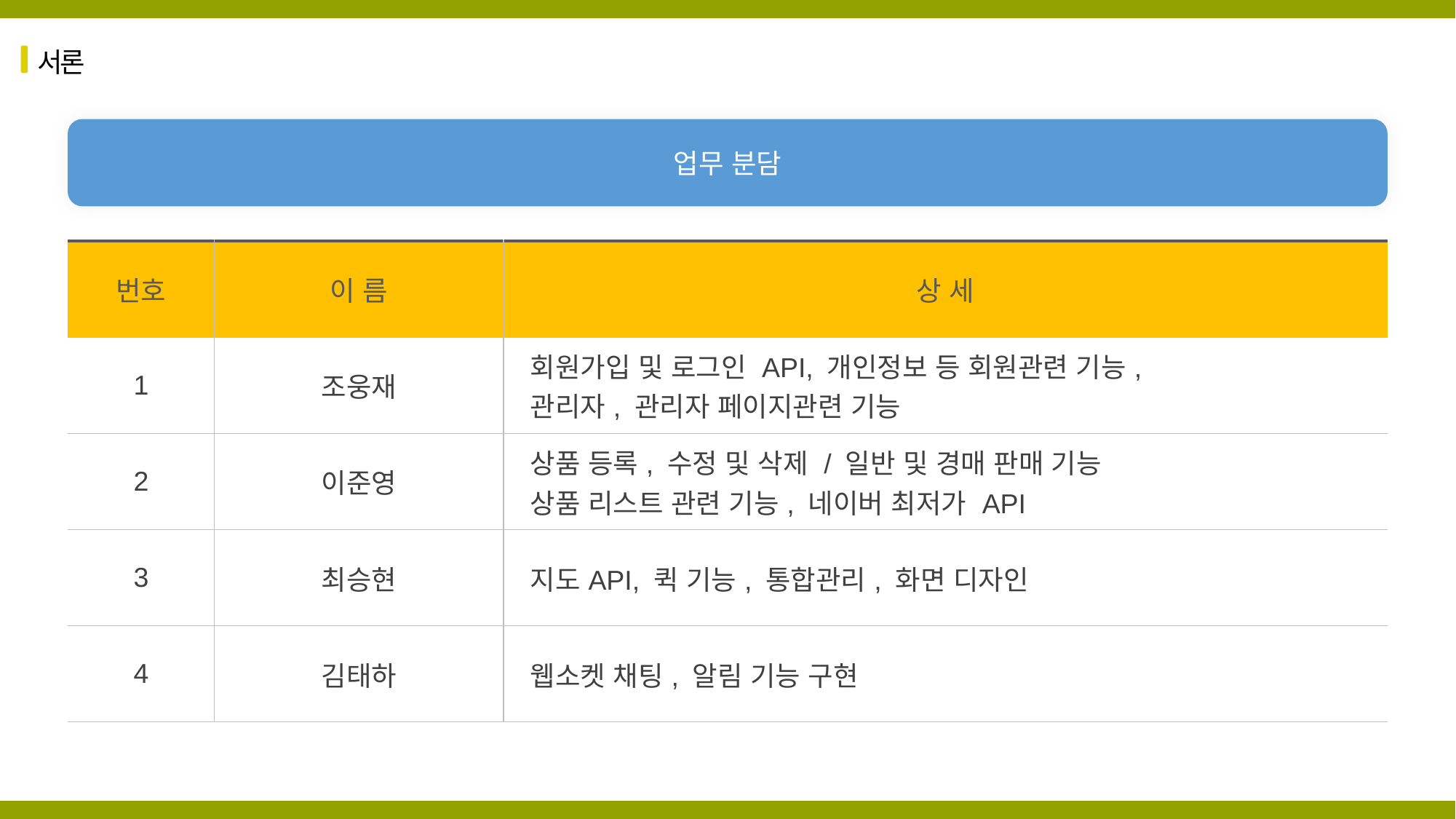

서론

업무 분담
| 번호 | 이 름 | 상 세 |
| --- | --- | --- |
| 1 | 조웅재 | 회원가입 및 로그인 API, 개인정보 등 회원관련 기능, 관리자, 관리자 페이지관련 기능 |
| 2 | 이준영 | 상품 등록, 수정 및 삭제 / 일반 및 경매 판매 기능 상품 리스트 관련 기능, 네이버 최저가 API |
| 3 | 최승현 | 지도API, 퀵 기능, 통합관리, 화면 디자인 |
| 4 | 김태하 | 웹소켓 채팅, 알림 기능 구현 |